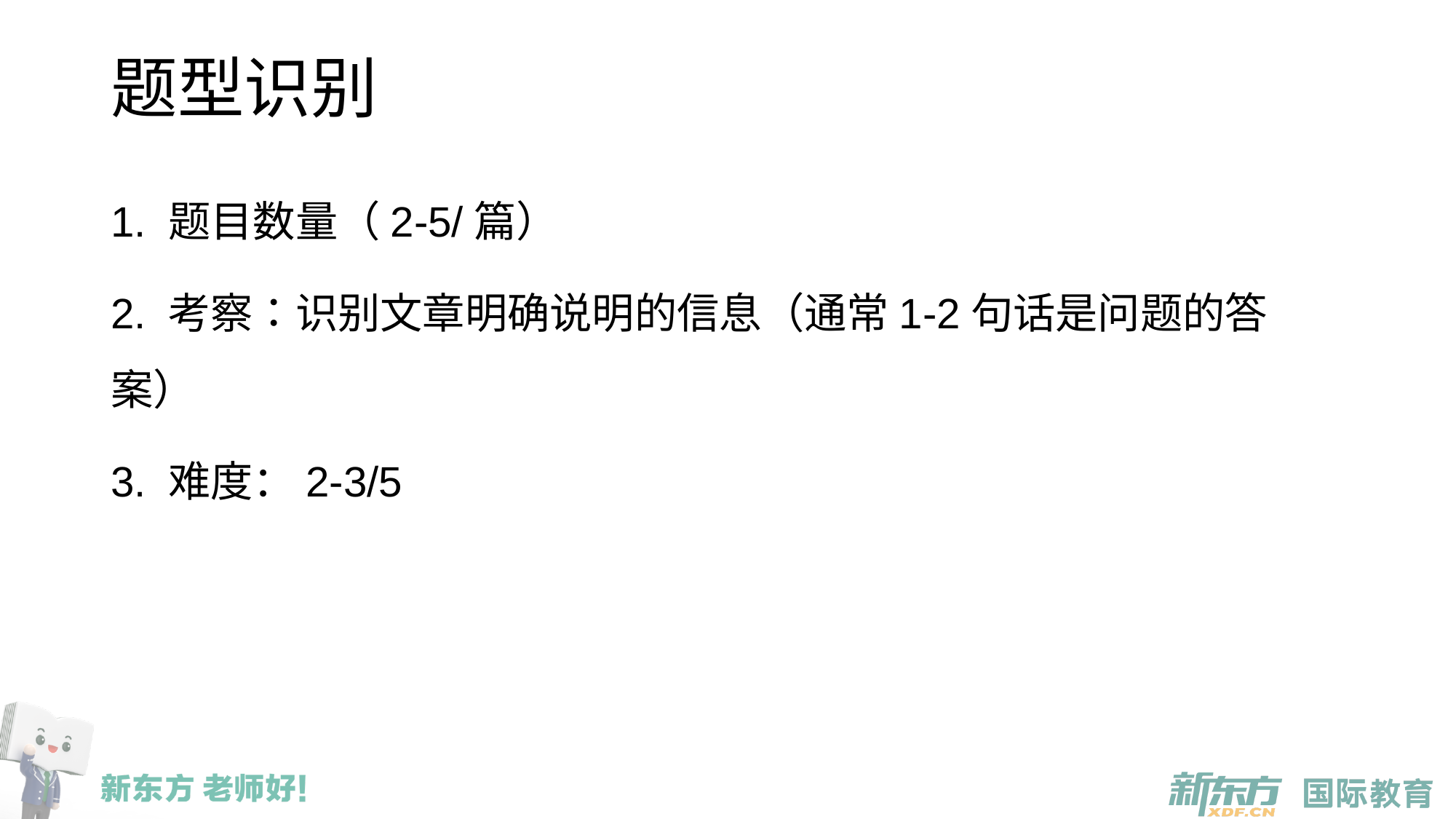

# 题型识别
1. 题目数量（2-5/篇）
2. 考察：识别文章明确说明的信息（通常1-2句话是问题的答案）
3. 难度：2-3/5